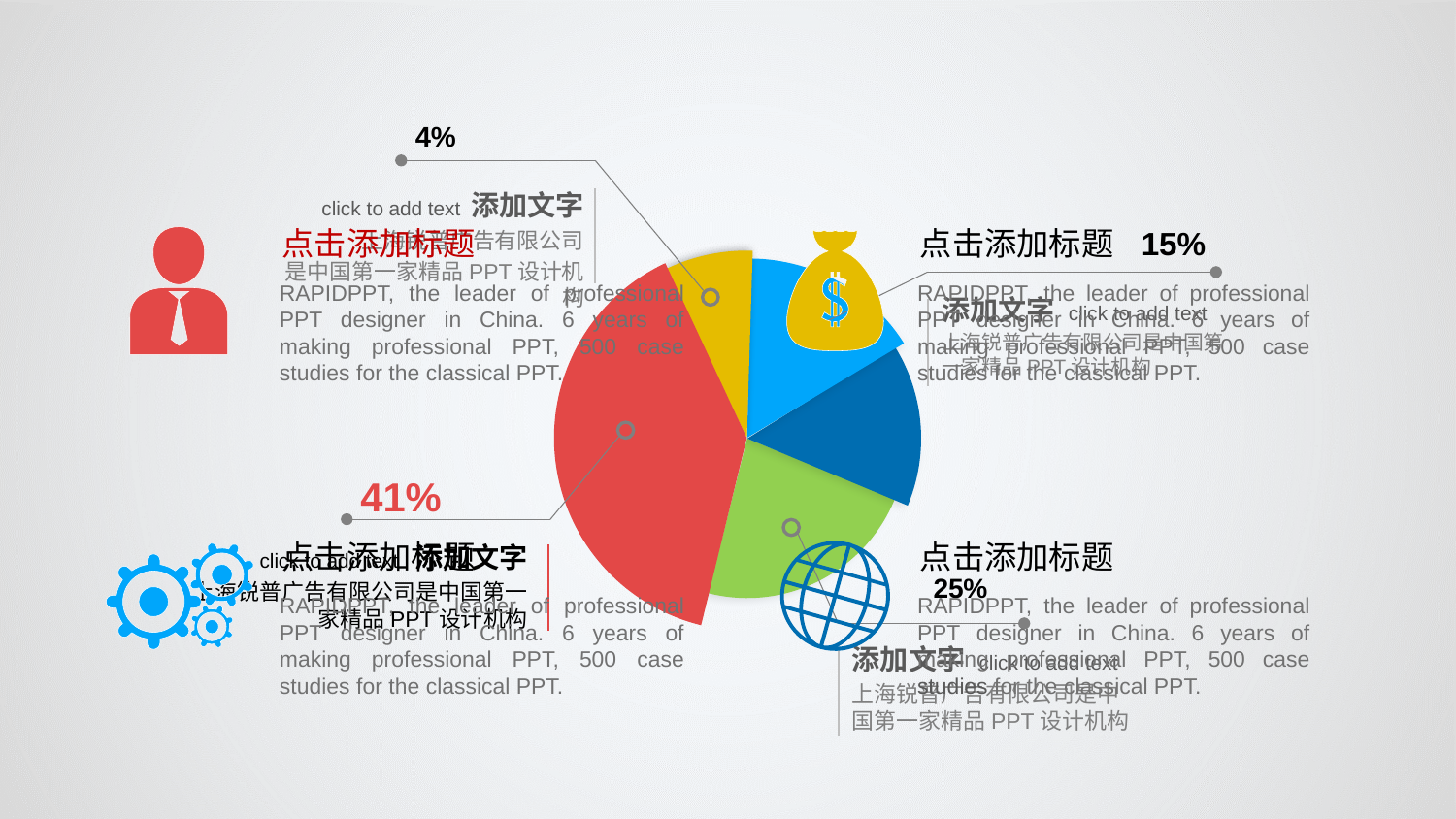

4%
click to add text 添加文字
上海锐普广告有限公司
是中国第一家精品PPT设计机构

15%
添加文字 click to add text
上海锐普广告有限公司是中国第一家精品PPT设计机构

点击添加标题
RAPIDPPT, the leader of professional PPT designer in China. 6 years of making professional PPT, 500 case studies for the classical PPT.
点击添加标题
RAPIDPPT, the leader of professional PPT designer in China. 6 years of making professional PPT, 500 case studies for the classical PPT.

41%
click to add text  添加文字
上海锐普广告有限公司是中国第一家精品PPT设计机构

25%
添加文字 click to add text
上海锐普广告有限公司是中国第一家精品PPT设计机构
点击添加标题
RAPIDPPT, the leader of professional PPT designer in China. 6 years of making professional PPT, 500 case studies for the classical PPT.
点击添加标题
RAPIDPPT, the leader of professional PPT designer in China. 6 years of making professional PPT, 500 case studies for the classical PPT.